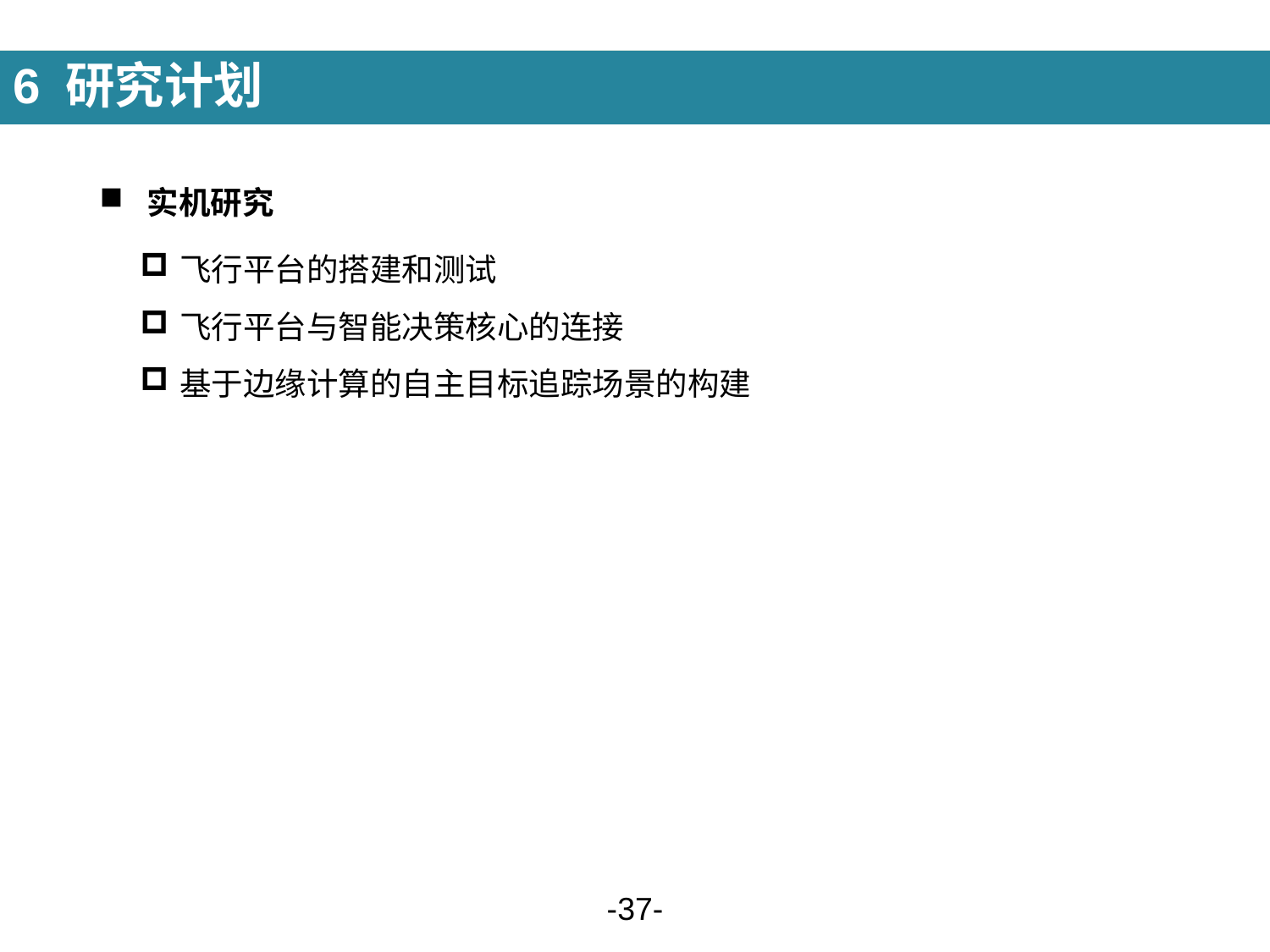

6 研究计划

实机研究
飞行平台的搭建和测试
飞行平台与智能决策核心的连接
基于边缘计算的自主目标追踪场景的构建
-37-